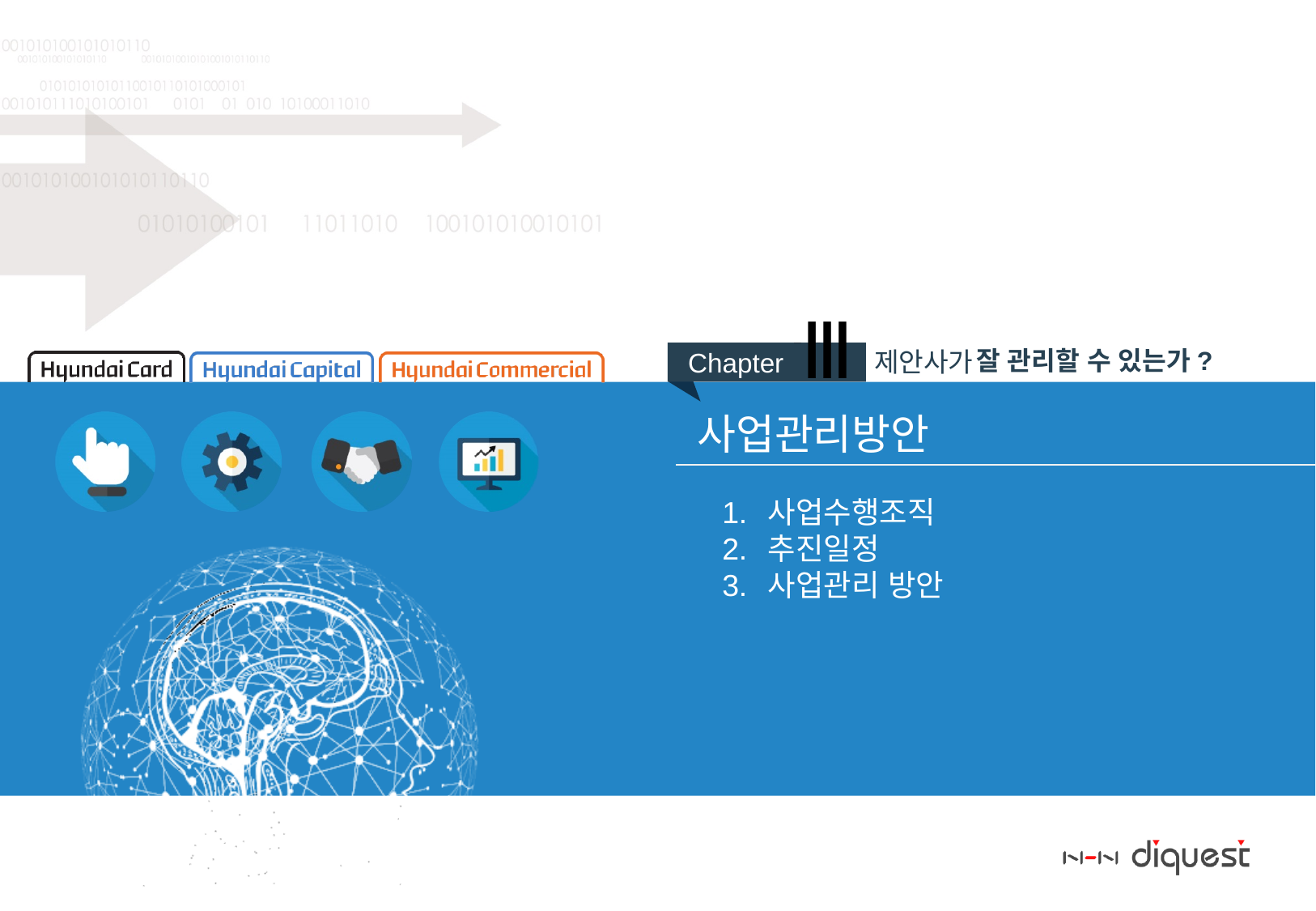

Ⅲ

잘 관리할 수 있는가?

사업수행조직
추진일정
사업관리 방안